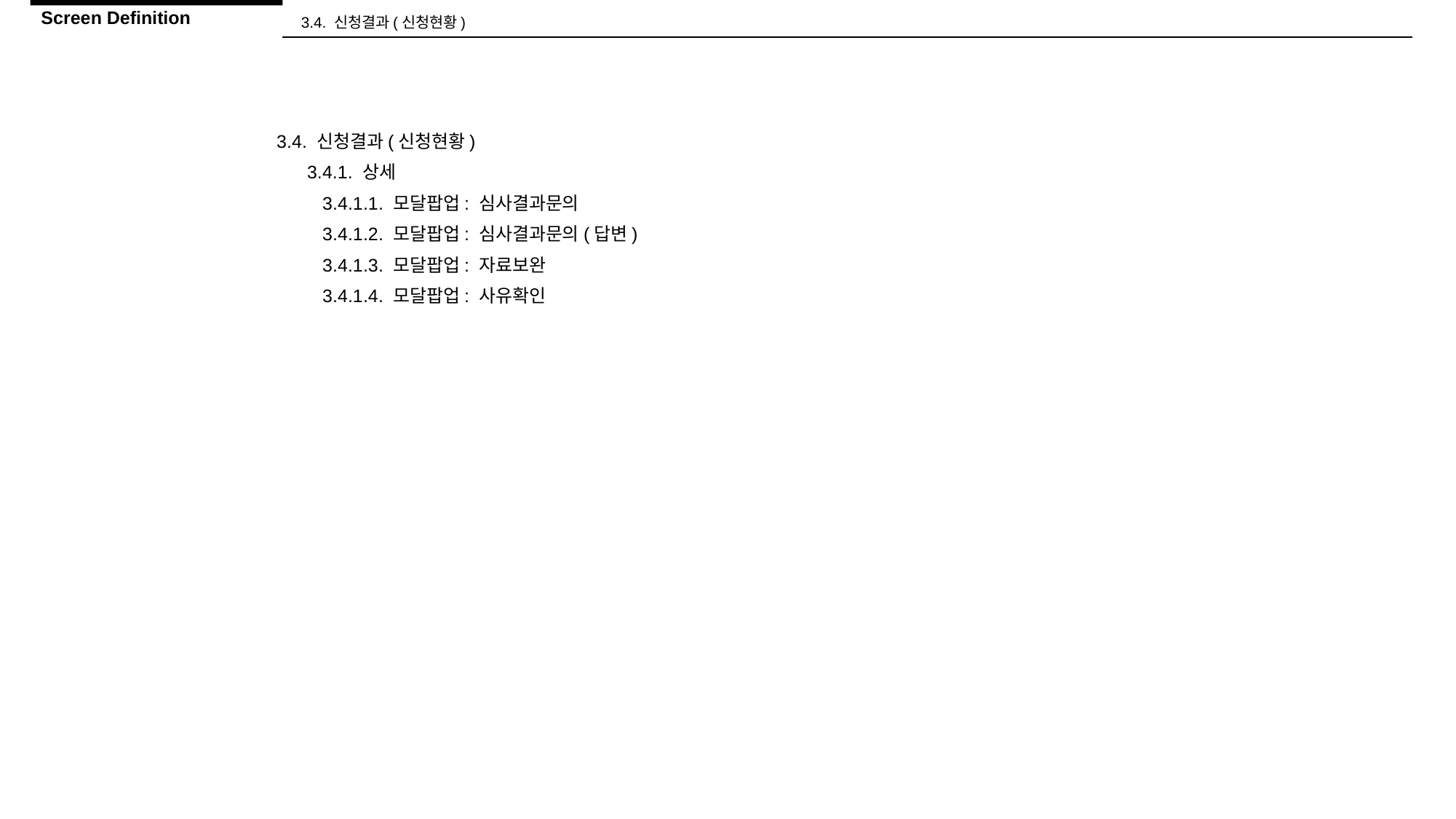

Screen Definition
3.4. 신청결과(신청현황)
3.4. 신청결과(신청현황)
      3.4.1. 상세
         3.4.1.1. 모달팝업: 심사결과문의
         3.4.1.2. 모달팝업: 심사결과문의(답변)
         3.4.1.3. 모달팝업: 자료보완
         3.4.1.4. 모달팝업: 사유확인